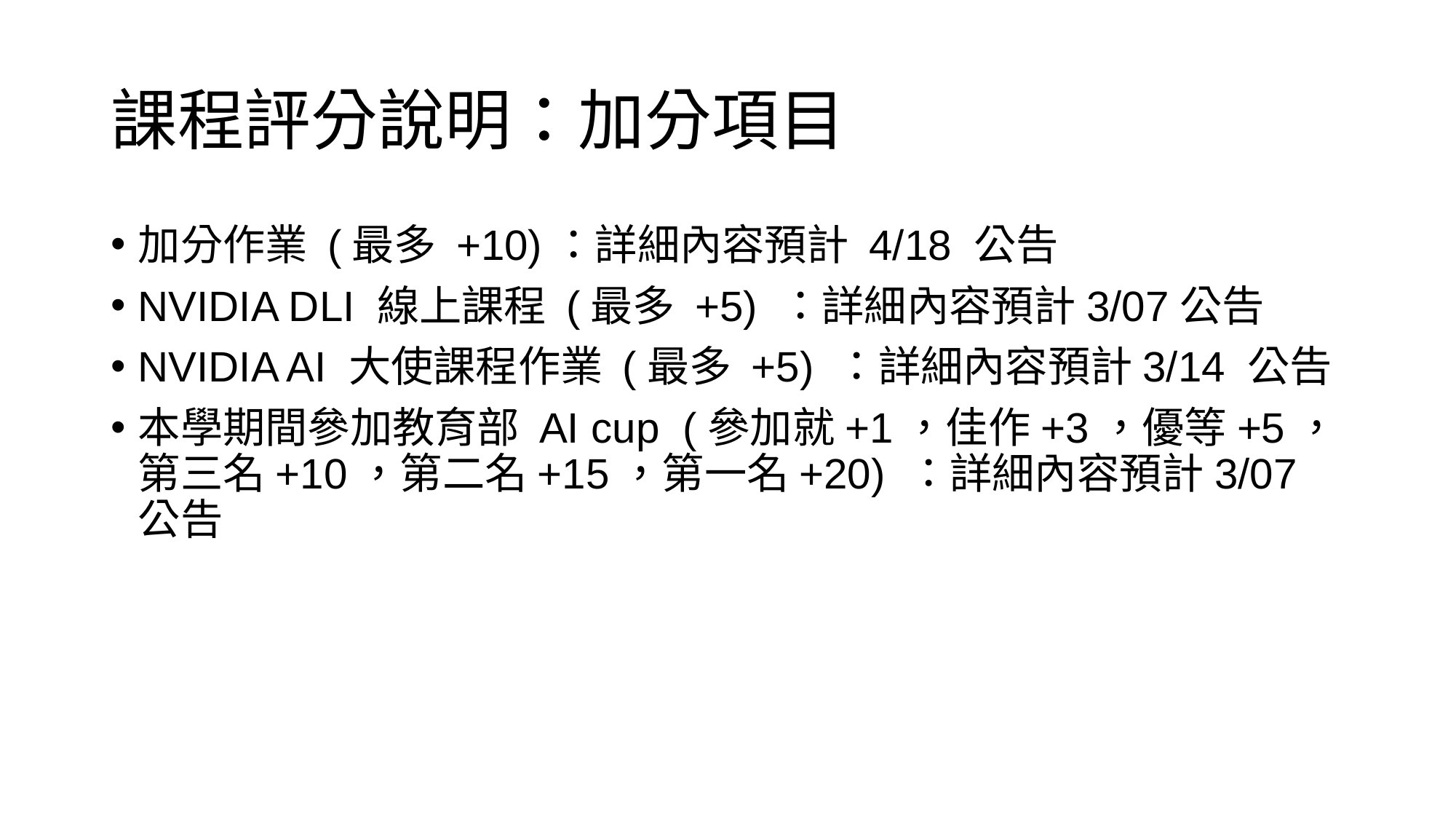

# 課程評分說明：加分項目
加分作業 (最多 +10)：詳細內容預計 4/18 公告
NVIDIA DLI 線上課程 (最多 +5) ：詳細內容預計3/07公告
NVIDIA AI 大使課程作業 (最多 +5) ：詳細內容預計3/14 公告
本學期間參加教育部 AI cup  (參加就+1，佳作+3，優等+5，第三名+10，第二名+15，第一名+20) ：詳細內容預計3/07公告